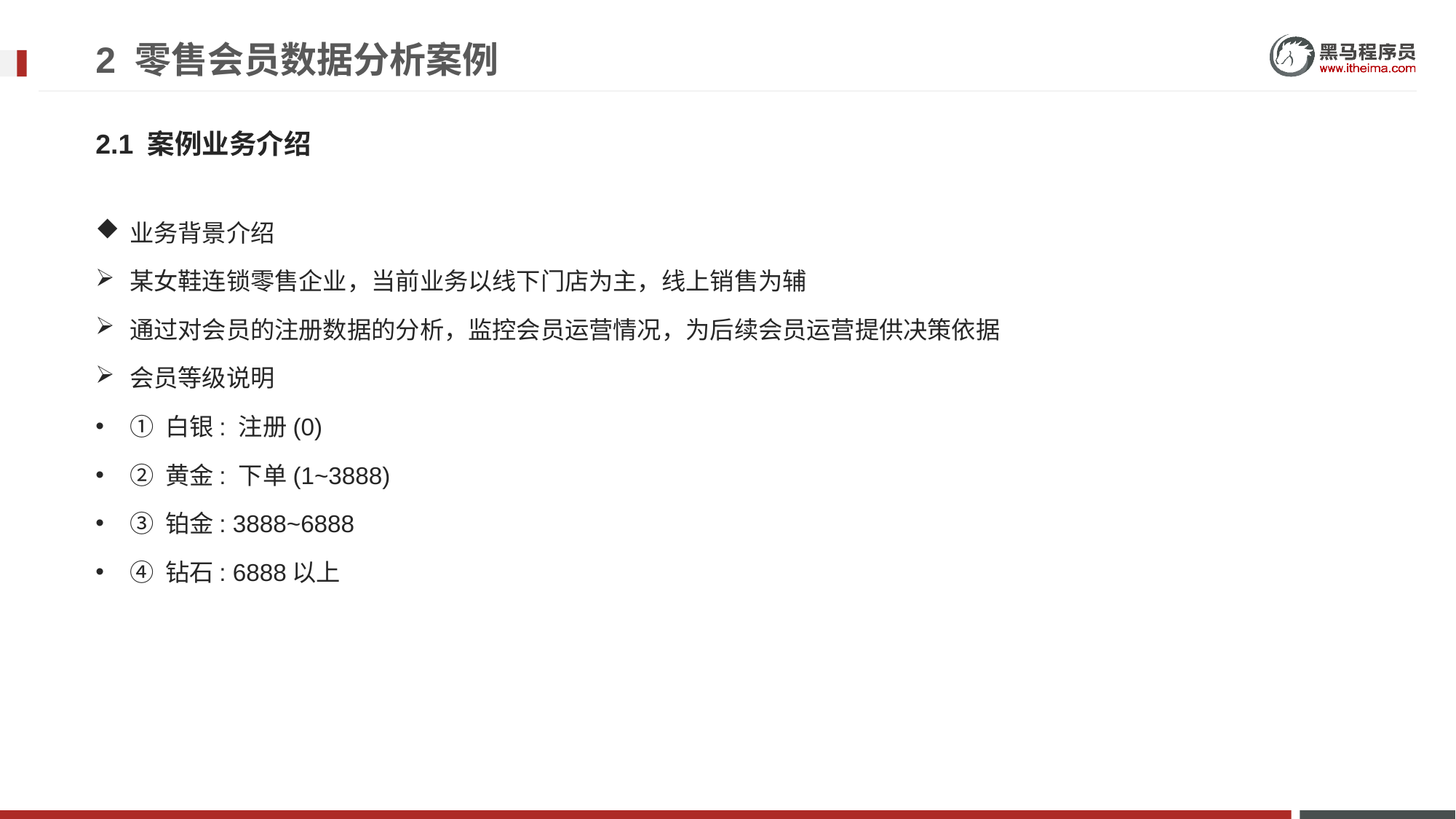

# 2 零售会员数据分析案例
2.1 案例业务介绍
业务背景介绍
某女鞋连锁零售企业，当前业务以线下门店为主，线上销售为辅
通过对会员的注册数据的分析，监控会员运营情况，为后续会员运营提供决策依据
会员等级说明
① 白银: 注册(0)
② 黄金: 下单(1~3888)
③ 铂金: 3888~6888
④ 钻石: 6888以上